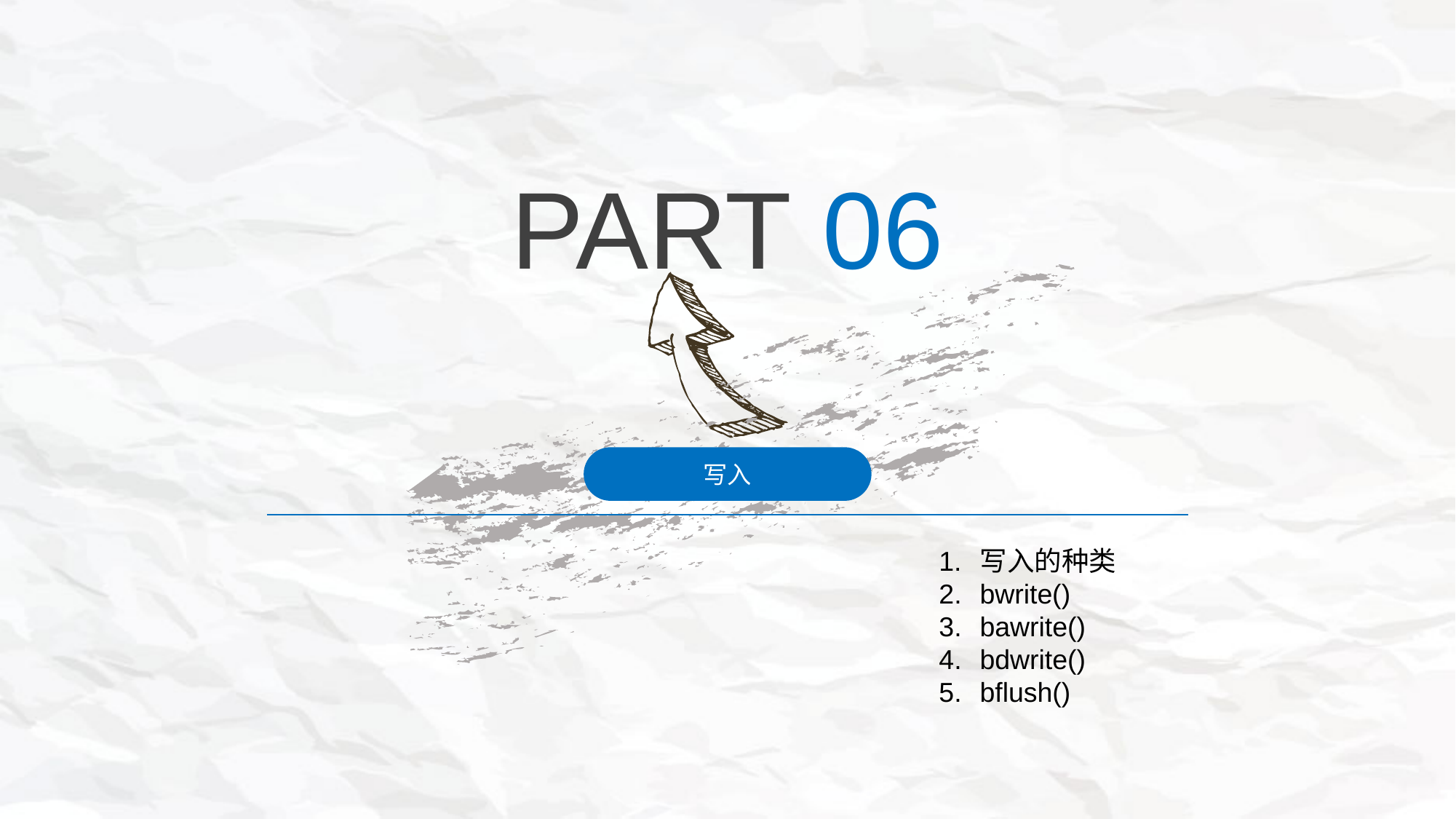

PART 06

写入
写入的种类
bwrite()
bawrite()
bdwrite()
bflush()